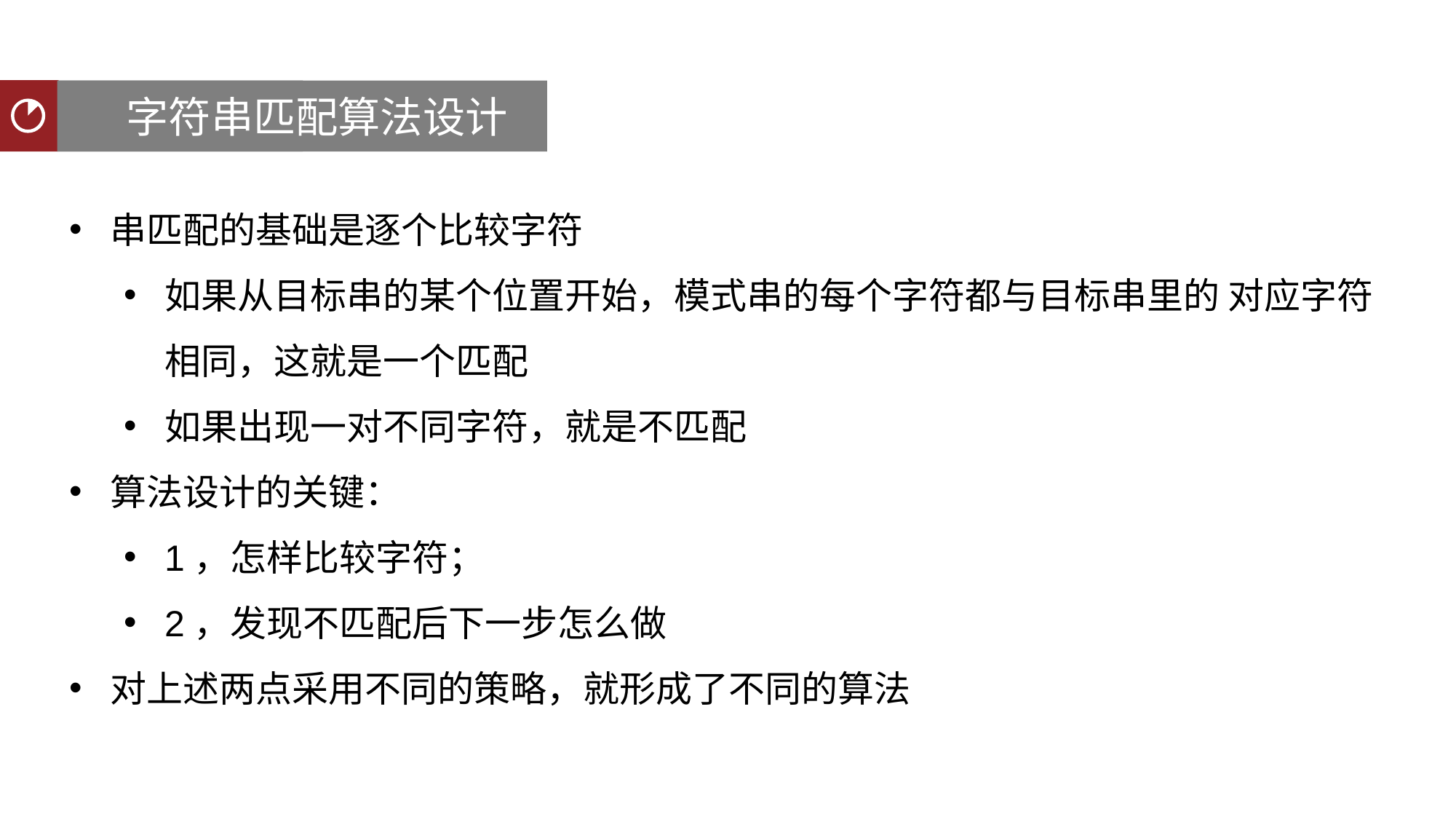

字符串匹配算法设计
串匹配
串匹配

聚类分析
串匹配的基础是逐个比较字符
如果从目标串的某个位置开始，模式串的每个字符都与目标串里的 对应字符相同，这就是一个匹配
如果出现一对不同字符，就是不匹配
算法设计的关键：
1，怎样比较字符；
2，发现不匹配后下一步怎么做
对上述两点采用不同的策略，就形成了不同的算法